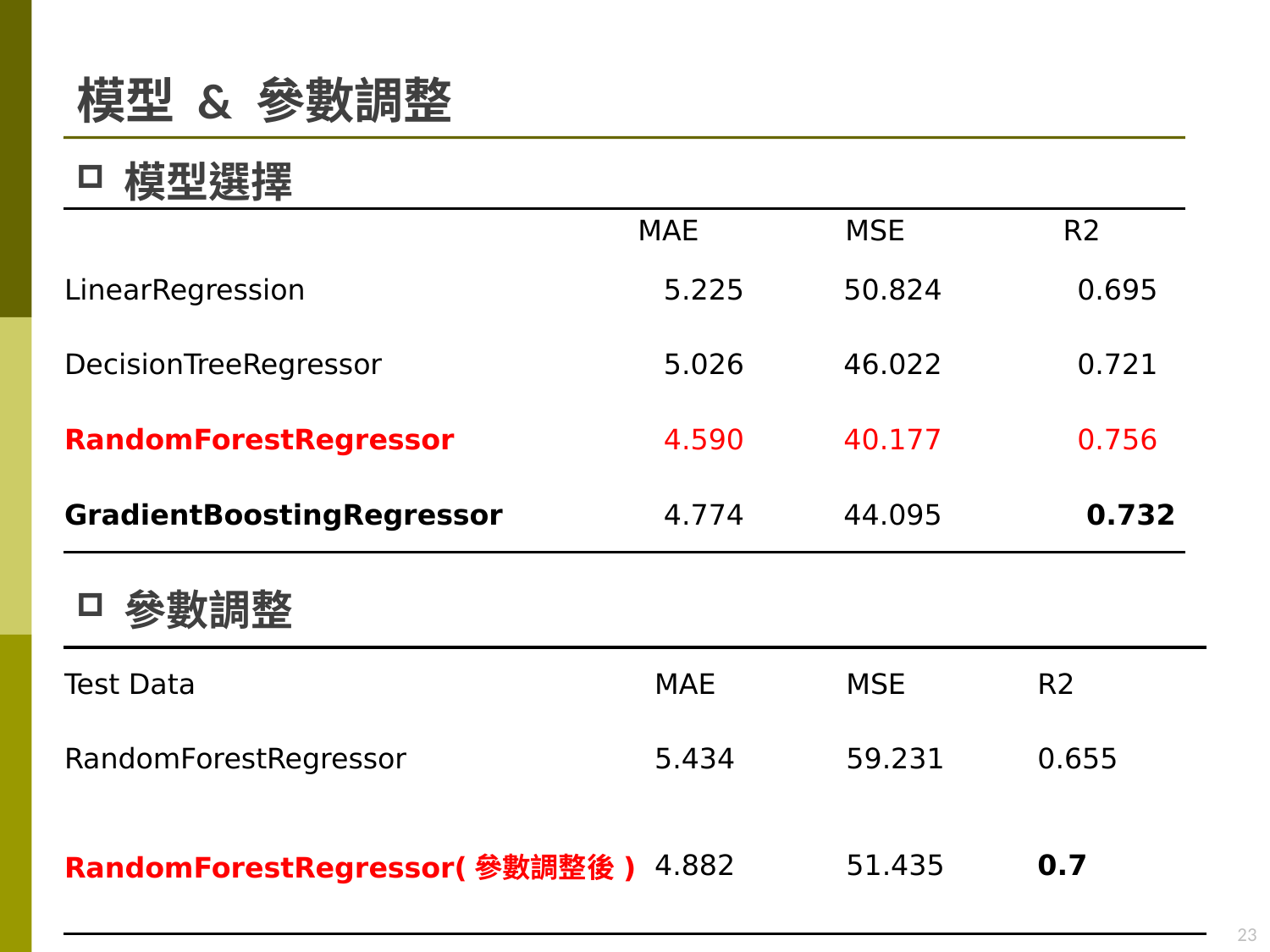

# 模型 & 參數調整
模型選擇

|  | MAE | MSE | R2 |
| --- | --- | --- | --- |
| LinearRegression | 5.225 | 50.824 | 0.695 |
| DecisionTreeRegressor | 5.026 | 46.022 | 0.721 |
| RandomForestRegressor | 4.590 | 40.177 | 0.756 |
| GradientBoostingRegressor | 4.774 | 44.095 | 0.732 |
參數調整

| Test Data | MAE | MSE | R2 |
| --- | --- | --- | --- |
| RandomForestRegressor | 5.434 | 59.231 | 0.655 |
| RandomForestRegressor(參數調整後) | 4.882 | 51.435 | 0.7 |
23